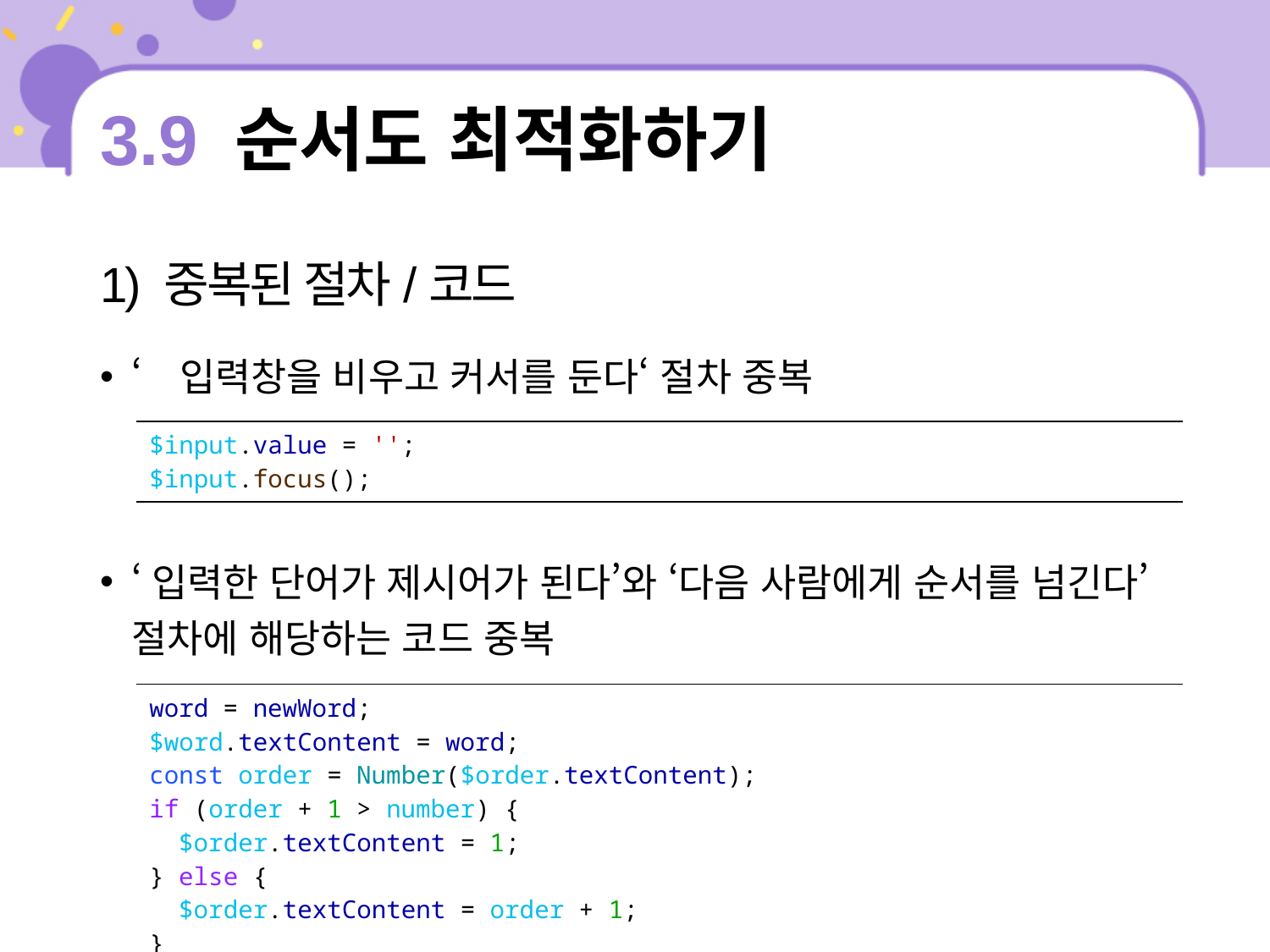

# 3.9 순서도 최적화하기
1) 중복된 절차/코드
‘입력창을 비우고 커서를 둔다‘ 절차 중복

‘입력한 단어가 제시어가 된다’와 ‘다음 사람에게 순서를 넘긴다’ 절차에 해당하는 코드 중복

| $input.value = ''; $input.focus(); |
| --- |
| word = newWord; $word.textContent = word; const order = Number($order.textContent); if (order + 1 > number) { $order.textContent = 1; } else { $order.textContent = order + 1; } |
| --- |